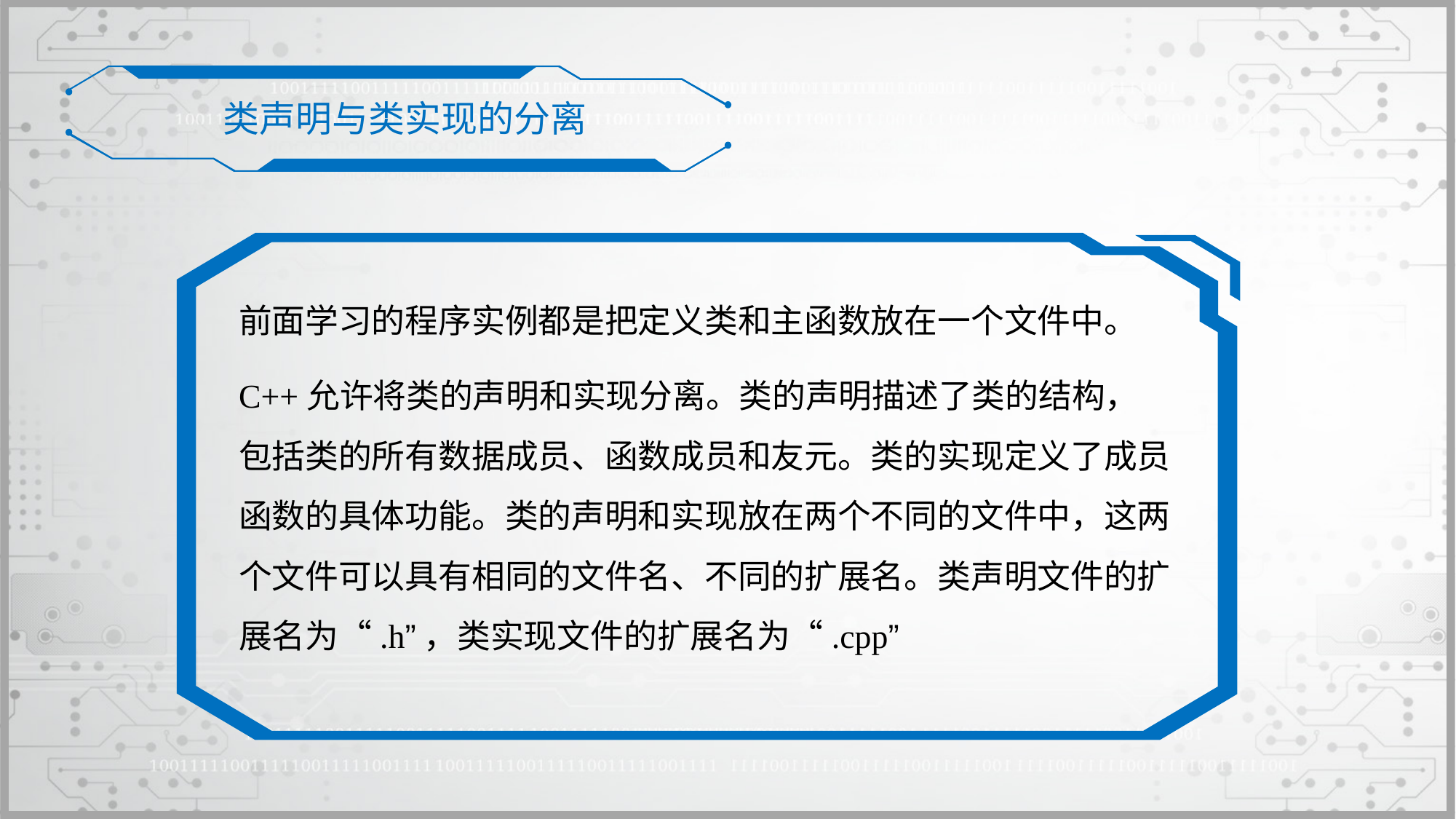

类声明与类实现的分离

前面学习的程序实例都是把定义类和主函数放在一个文件中。
C++允许将类的声明和实现分离。类的声明描述了类的结构，包括类的所有数据成员、函数成员和友元。类的实现定义了成员函数的具体功能。类的声明和实现放在两个不同的文件中，这两个文件可以具有相同的文件名、不同的扩展名。类声明文件的扩展名为“.h”，类实现文件的扩展名为“.cpp”